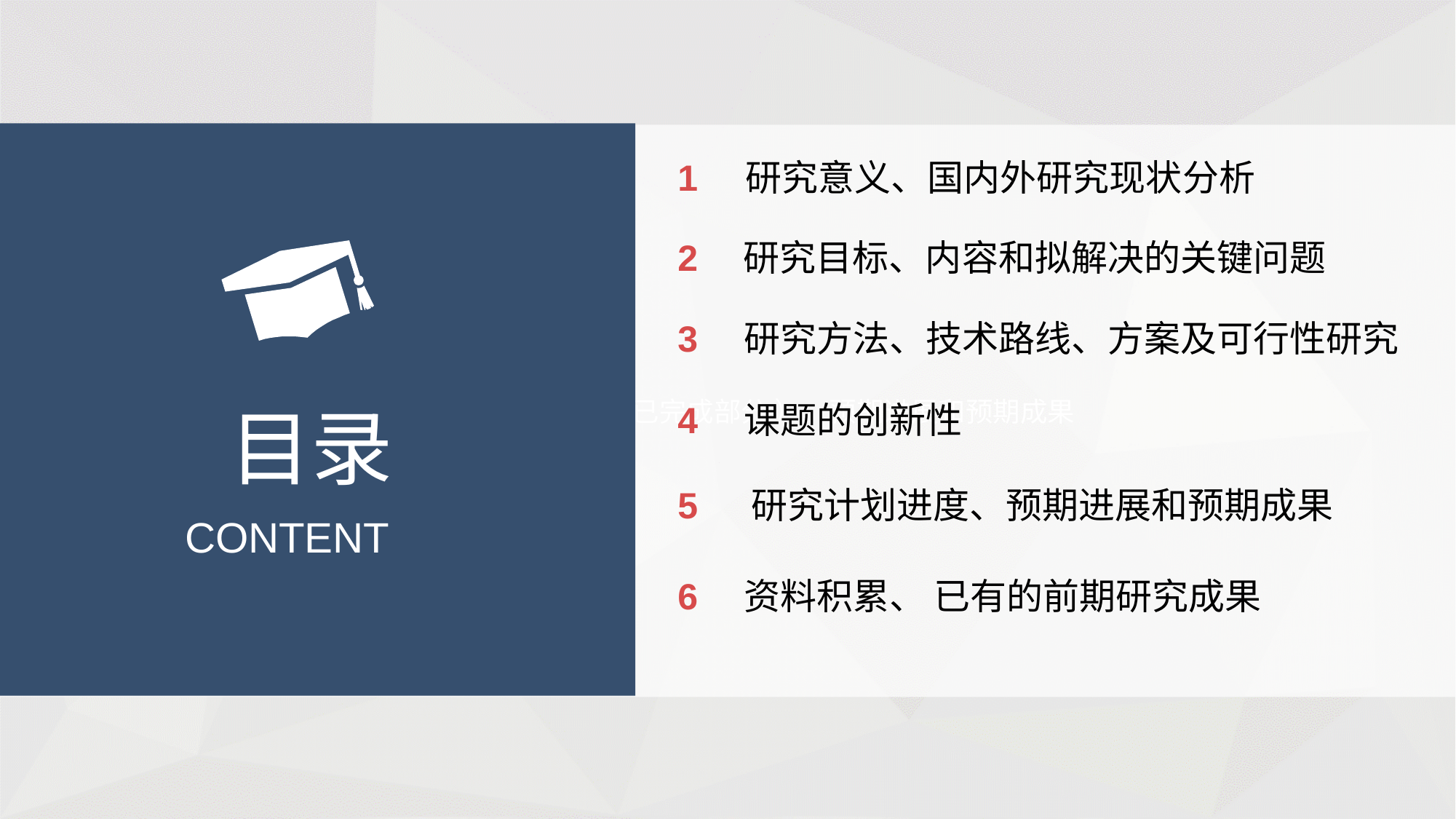

研究计划进度（ 注明已完成部分 ）、预期进展和预期成果
1
 研究意义、国内外研究现状分析
2
研究目标、内容和拟解决的关键问题

3
研究方法、技术路线、方案及可行性研究
4
课题的创新性
目录
5
 研究计划进度、预期进展和预期成果
CONTENT
6
资料积累、 已有的前期研究成果